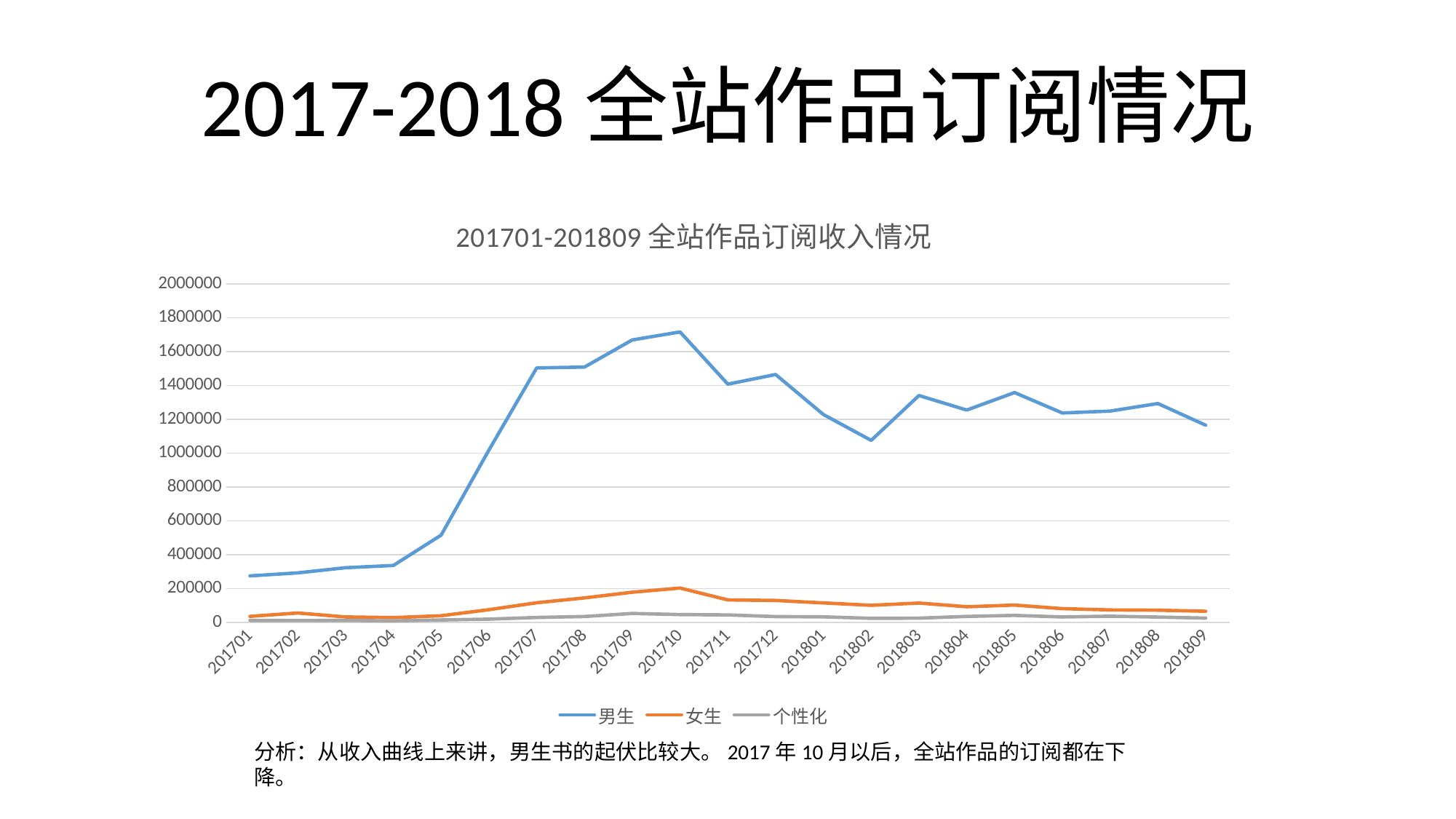

# 2017-2018全站作品订阅情况

### Chart: 201701-201809全站作品订阅收入情况

| Category | 男生 | 女生 | 个性化 |
|---|---|---|---|
| 201701 | 274652.0 | 35330.0 | 11829.0 |
| 201702 | 292509.0 | 55608.0 | 10697.0 |
| 201703 | 322929.0 | 32108.0 | 11479.0 |
| 201704 | 335971.0 | 27970.0 | 9016.0 |
| 201705 | 515464.0 | 39333.0 | 14423.0 |
| 201706 | 1017823.0 | 74952.0 | 19132.0 |
| 201707 | 1503220.0 | 115884.0 | 29062.0 |
| 201708 | 1508349.0 | 144600.0 | 34625.0 |
| 201709 | 1668501.0 | 178127.0 | 52690.0 |
| 201710 | 1715724.0 | 202792.0 | 46086.0 |
| 201711 | 1407472.0 | 132615.0 | 43942.0 |
| 201712 | 1464204.0 | 129498.0 | 34163.0 |
| 201801 | 1227781.0 | 114912.0 | 32564.0 |
| 201802 | 1075249.0 | 100862.0 | 23953.0 |
| 201803 | 1340091.0 | 114055.0 | 25121.0 |
| 201804 | 1254273.0 | 92406.0 | 35264.0 |
| 201805 | 1357647.0 | 102254.0 | 41343.0 |
| 201806 | 1237154.0 | 81019.0 | 32151.0 |
| 201807 | 1248133.0 | 73594.0 | 36521.0 |
| 201808 | 1292813.0 | 71869.0 | 31294.0 |
| 201809 | 1164888.0 | 65689.0 | 25257.0 |
分析：从收入曲线上来讲，男生书的起伏比较大。2017年10月以后，全站作品的订阅都在下降。